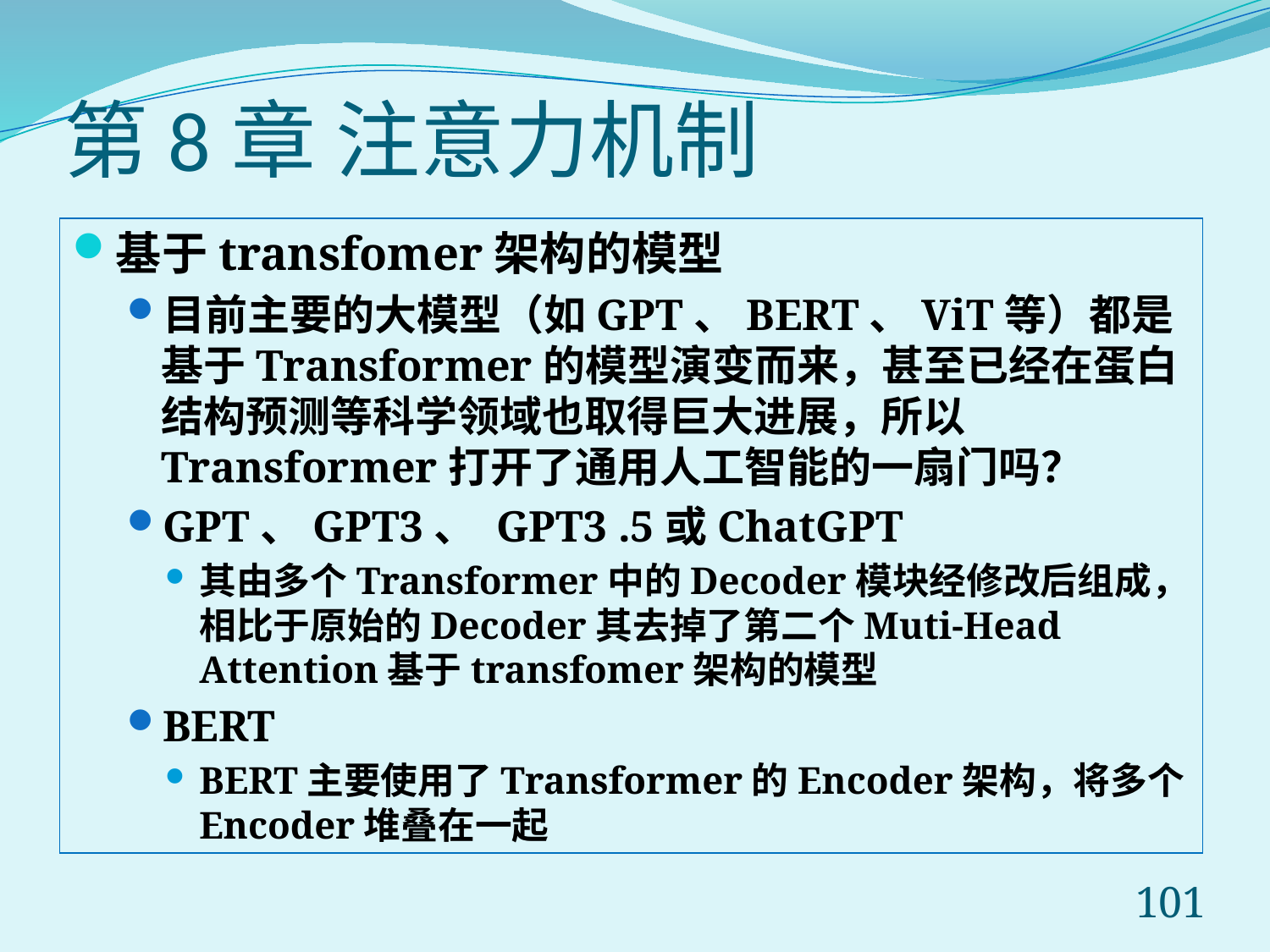

# 第8章 注意力机制
基于transfomer架构的模型
目前主要的大模型（如GPT、BERT、ViT等）都是基于Transformer的模型演变而来，甚至已经在蛋白结构预测等科学领域也取得巨大进展，所以Transformer打开了通用人工智能的一扇门吗？
GPT、GPT3、 GPT3 .5或ChatGPT
其由多个Transformer中的Decoder模块经修改后组成，相比于原始的Decoder其去掉了第二个Muti-Head Attention基于transfomer架构的模型
BERT
BERT主要使用了Transformer的Encoder架构，将多个Encoder堆叠在一起

101